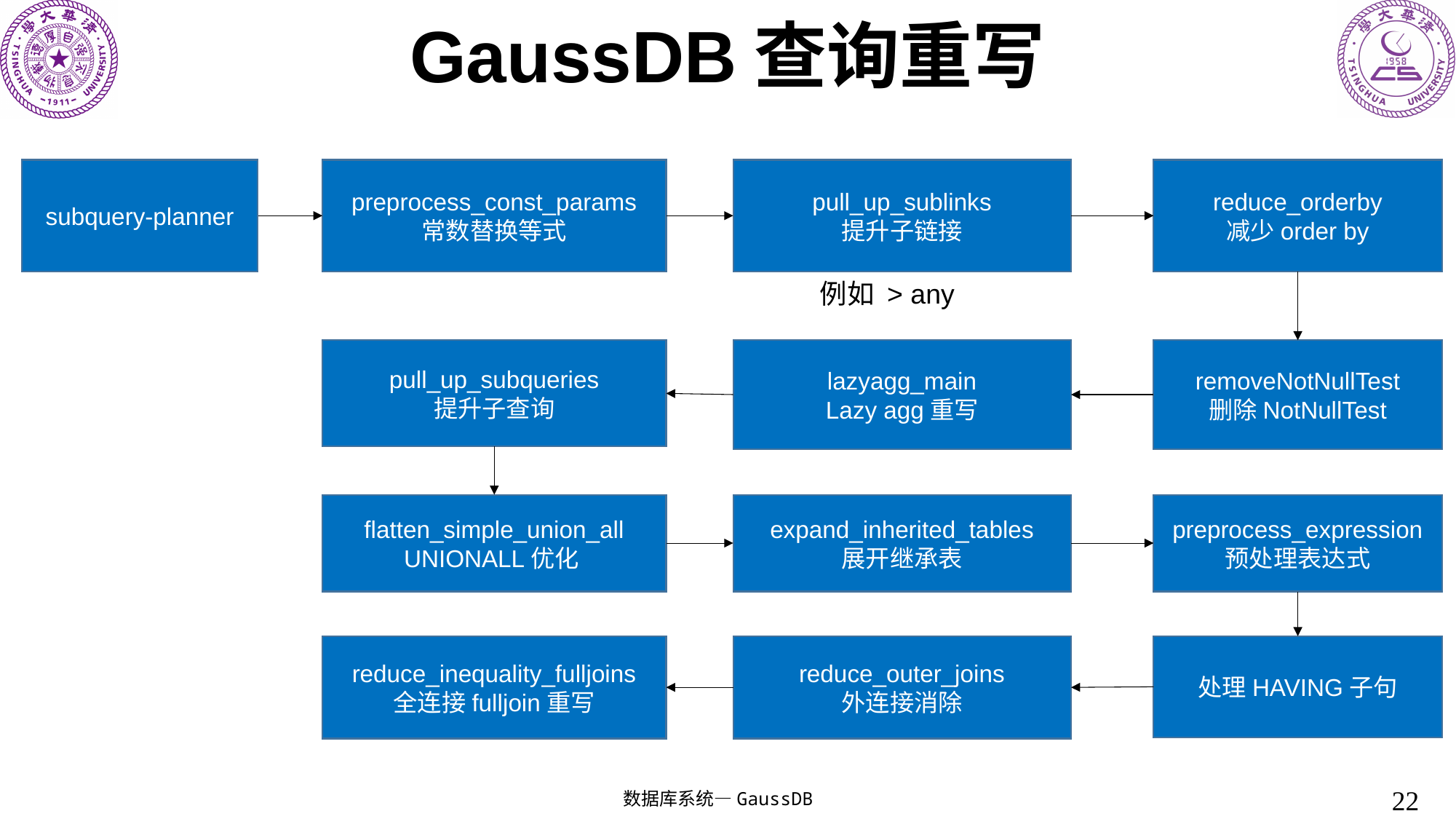

# GaussDB查询重写
subquery-planner
preprocess_const_params
常数替换等式
pull_up_sublinks
提升子链接
reduce_orderby
减少order by
pull_up_subqueries
提升子查询
lazyagg_main
Lazy agg重写
removeNotNullTest
删除NotNullTest
flatten_simple_union_all
UNIONALL优化
expand_inherited_tables
展开继承表
preprocess_expression
预处理表达式
reduce_inequality_fulljoins
全连接fulljoin重写
reduce_outer_joins
外连接消除
处理HAVING子句
例如 > any
22
数据库系统—GaussDB